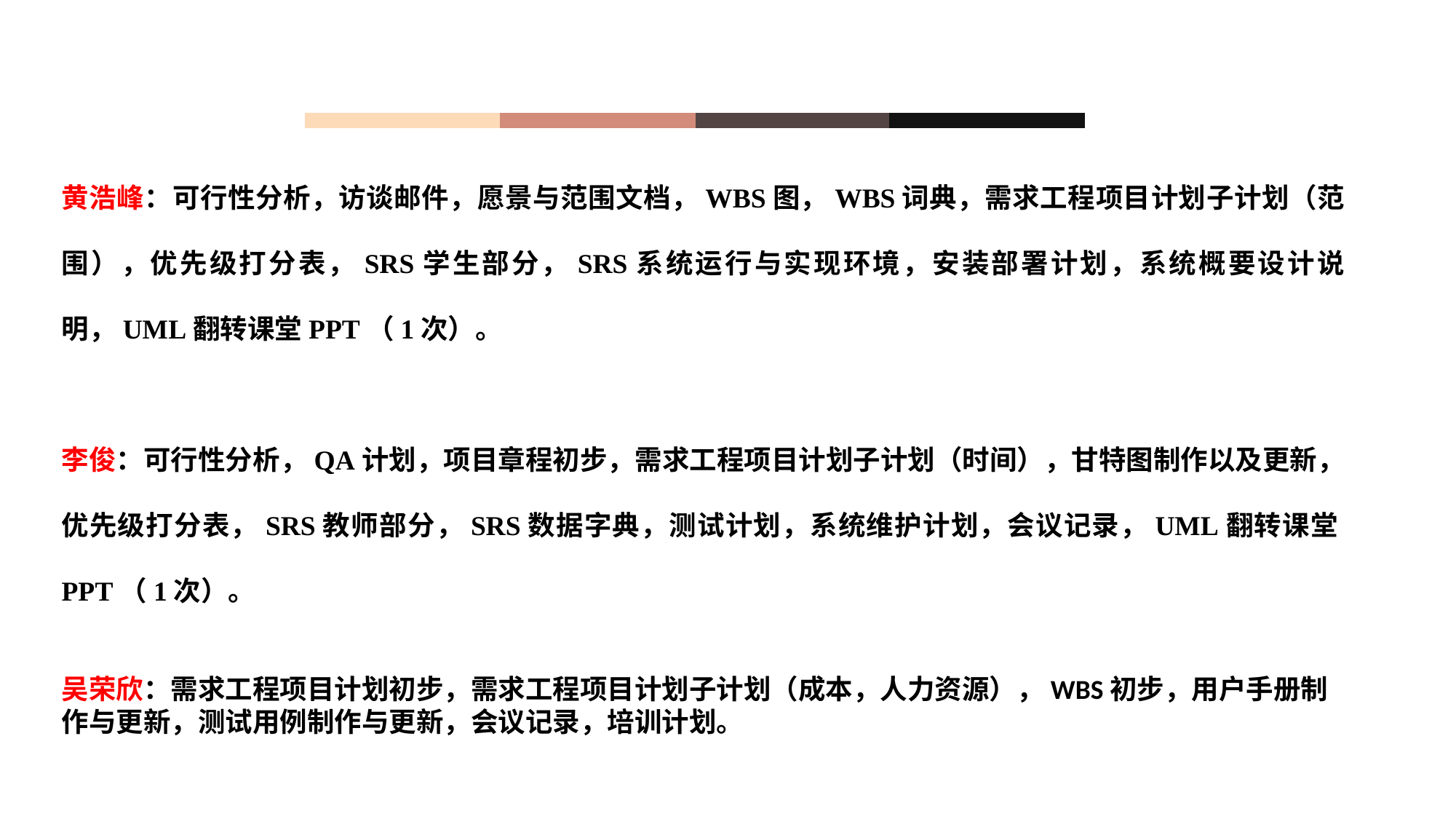

黄浩峰：可行性分析，访谈邮件，愿景与范围文档，WBS图，WBS词典，需求工程项目计划子计划（范围），优先级打分表，SRS学生部分，SRS系统运行与实现环境，安装部署计划，系统概要设计说明，UML翻转课堂PPT（1次）。

李俊：可行性分析，QA计划，项目章程初步，需求工程项目计划子计划（时间），甘特图制作以及更新，优先级打分表，SRS教师部分，SRS数据字典，测试计划，系统维护计划，会议记录，UML翻转课堂PPT（1次）。

吴荣欣：需求工程项目计划初步，需求工程项目计划子计划（成本，人力资源），WBS初步，用户手册制作与更新，测试用例制作与更新，会议记录，培训计划。